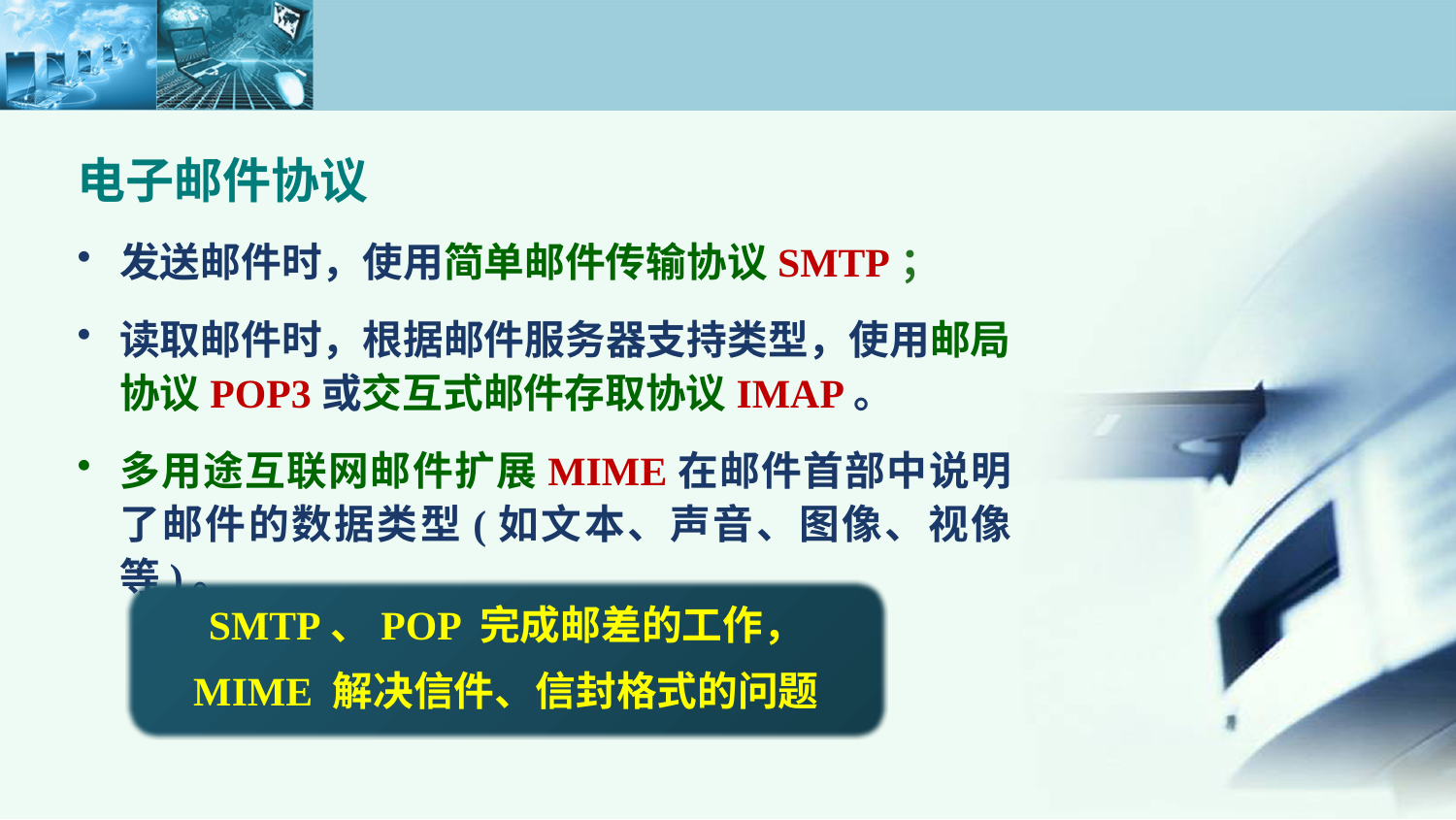

电子邮件协议
发送邮件时，使用简单邮件传输协议SMTP；
读取邮件时，根据邮件服务器支持类型，使用邮局协议POP3或交互式邮件存取协议IMAP。
多用途互联网邮件扩展MIME在邮件首部中说明了邮件的数据类型(如文本、声音、图像、视像等)。
SMTP、POP 完成邮差的工作，
MIME 解决信件、信封格式的问题